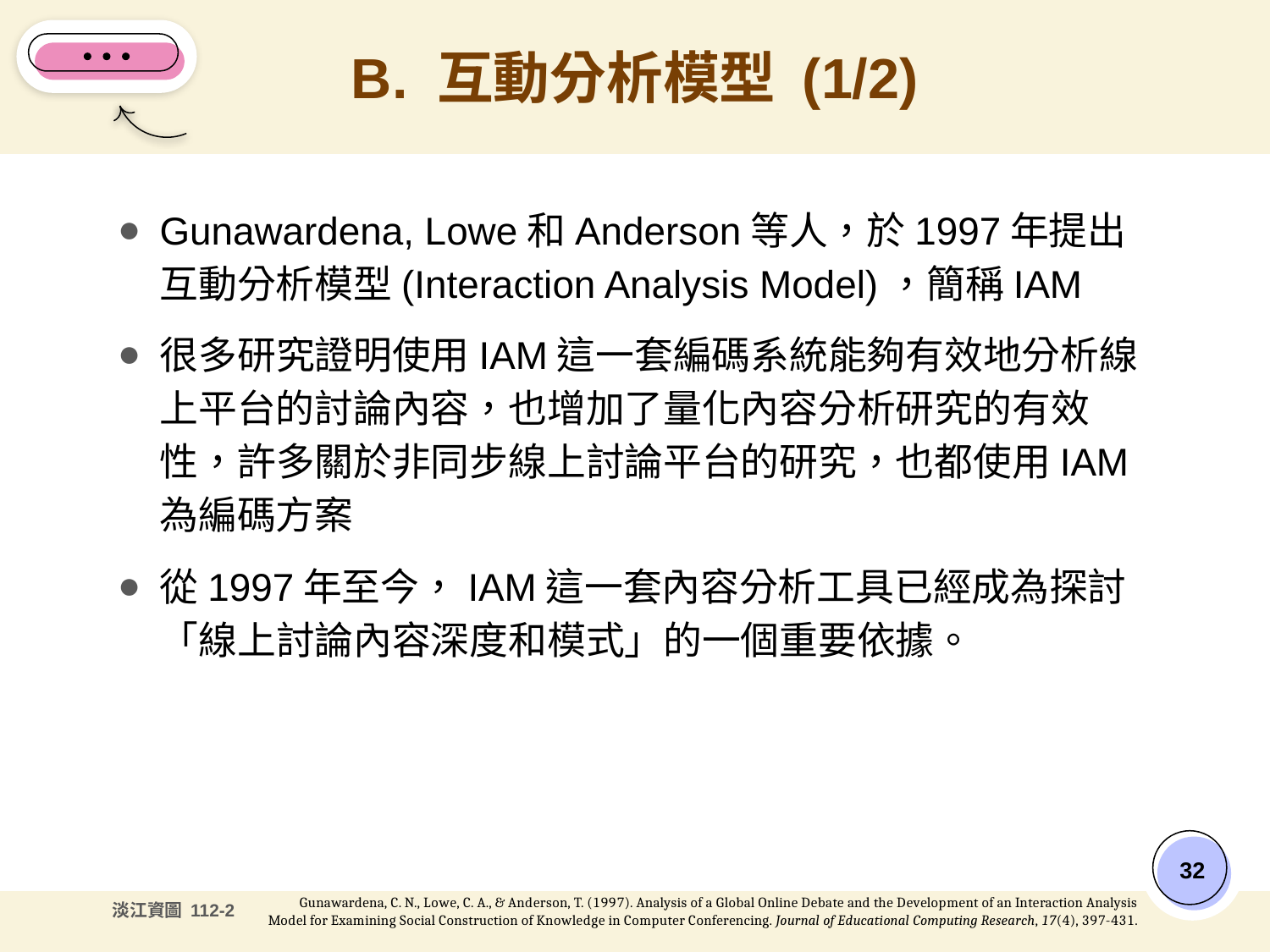

# B. 互動分析模型 (1/2)
Gunawardena, Lowe和Anderson等人，於1997年提出互動分析模型(Interaction Analysis Model)，簡稱IAM
很多研究證明使用IAM這一套編碼系統能夠有效地分析線上平台的討論內容，也增加了量化內容分析研究的有效性，許多關於非同步線上討論平台的研究，也都使用IAM為編碼方案
從1997年至今，IAM這一套內容分析工具已經成為探討「線上討論內容深度和模式」的一個重要依據。
32
Gunawardena, C. N., Lowe, C. A., & Anderson, T. (1997). Analysis of a Global Online Debate and the Development of an Interaction Analysis Model for Examining Social Construction of Knowledge in Computer Conferencing. Journal of Educational Computing Research, 17(4), 397-431.